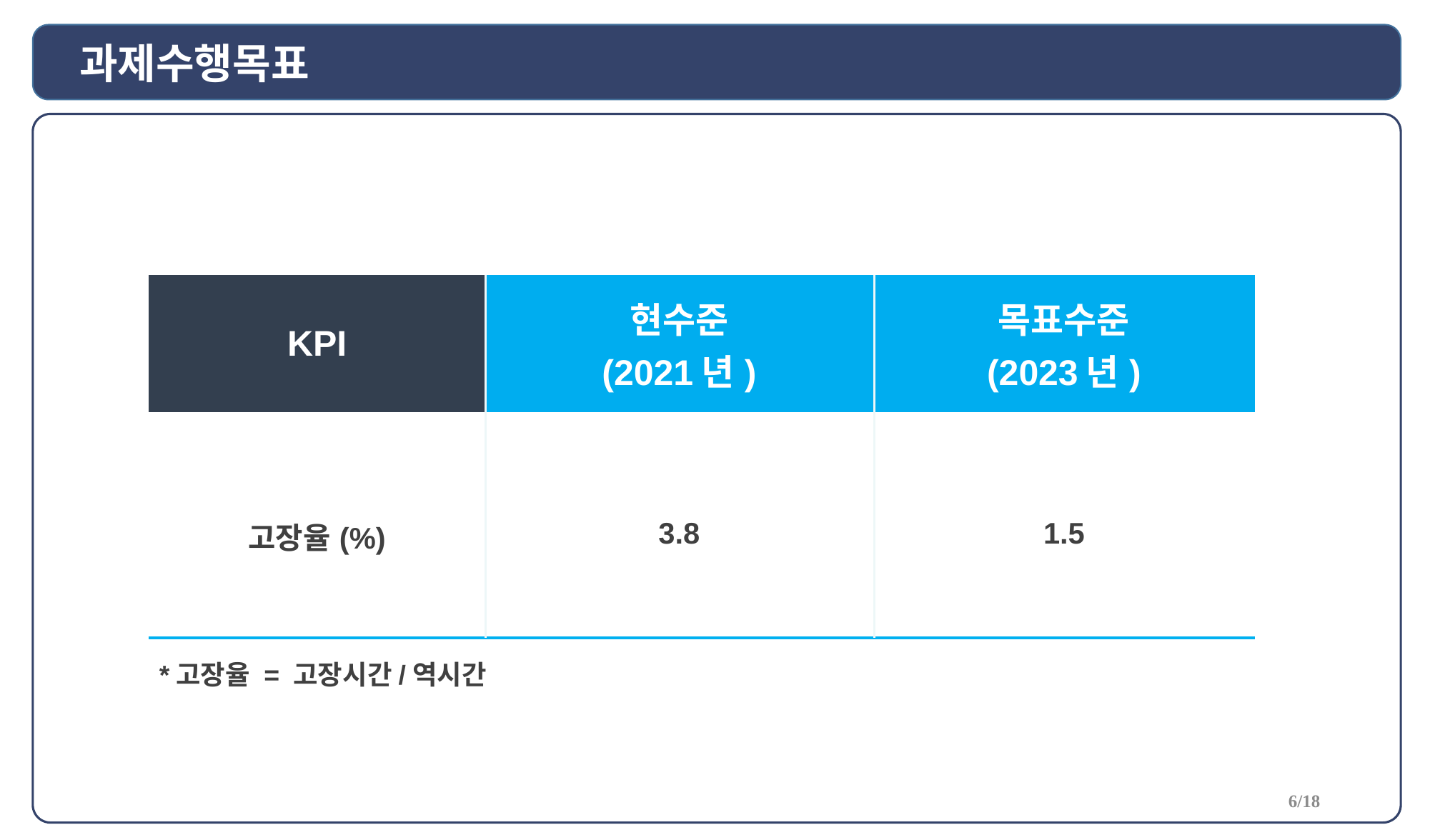

과제수행목표

| KPI | 현수준 (2021년) | 목표수준 (2023년) |
| --- | --- | --- |
| 고장율(%) | 3.8 | 1.5 |
*고장율 = 고장시간/역시간
6/18